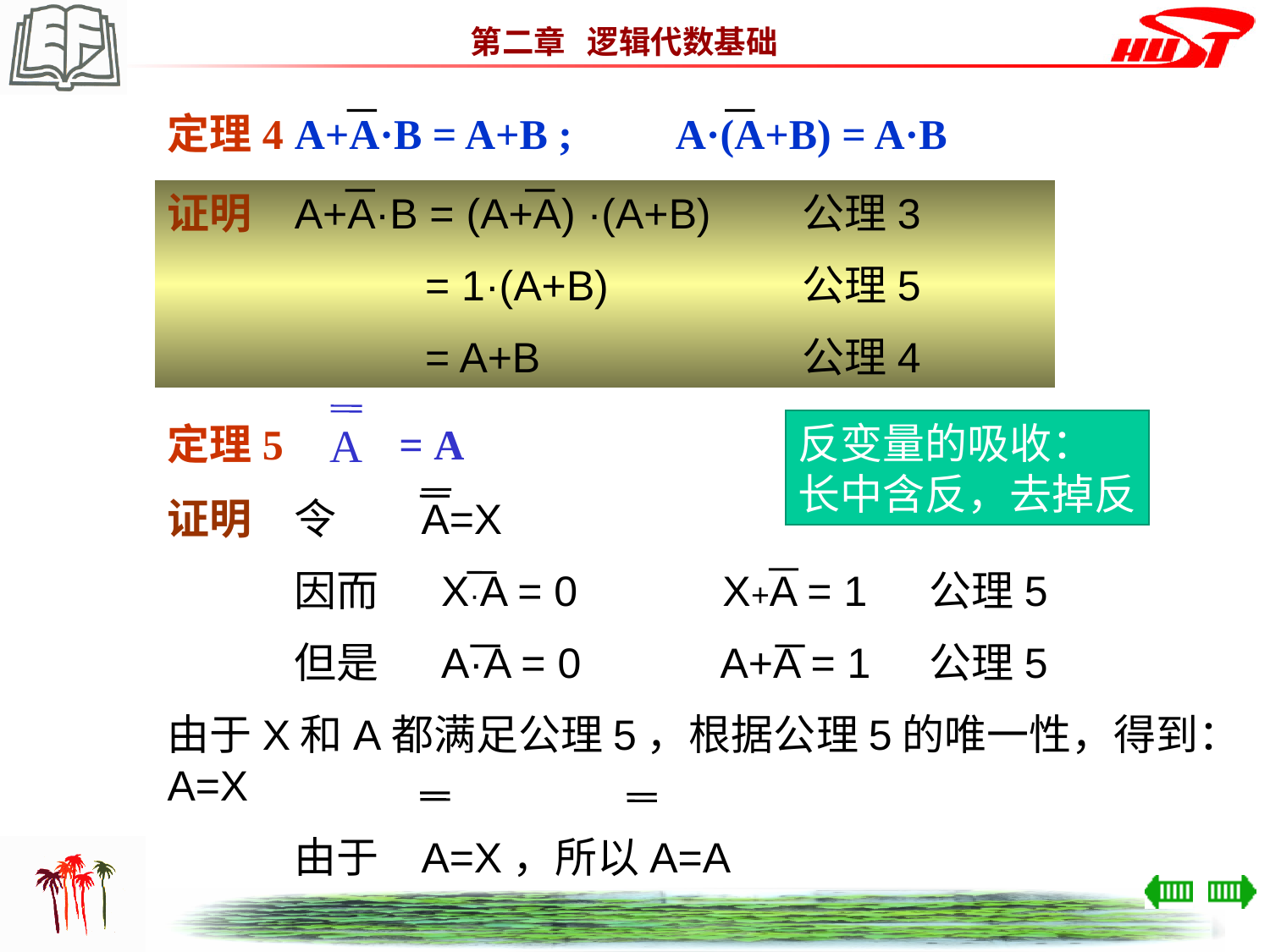

定理4	A+A·B = A+B ;	A·(A+B) = A·B

证明	A+A·B = (A+A) ·(A+B)	公理3
	           = 1·(A+B)		公理5
	           = A+B			公理4

定理5 　　= A

A
反变量的吸收：
长中含反，去掉反
证明	令	A=X
	因而	 X·A = 0	    X+A = 1	公理5
	但是	 A·A = 0	    A+A = 1	公理5
由于X和A都满足公理5，根据公理5的唯一性，得到：A=X
	由于	A=X，所以A=A